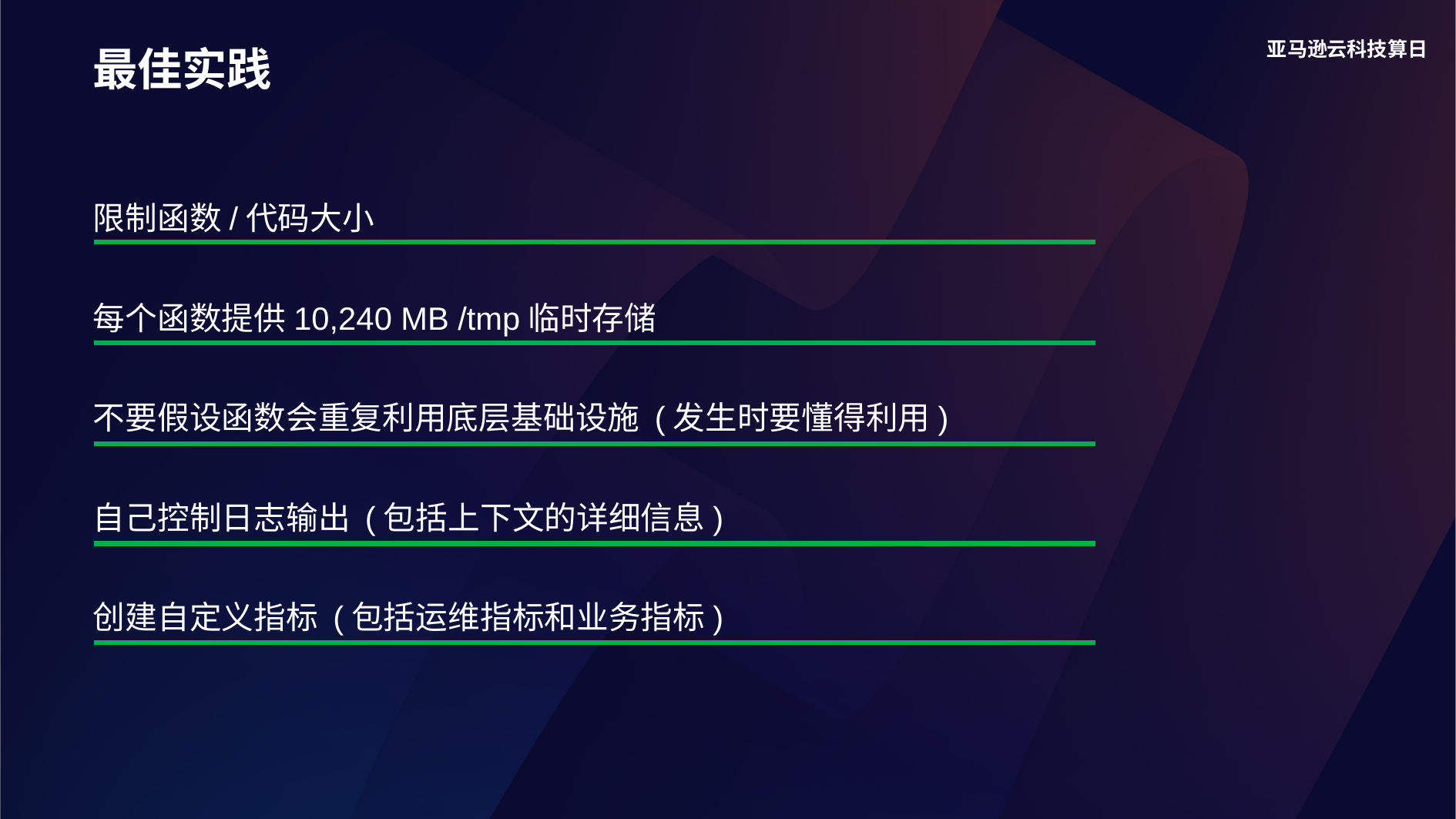

最佳实践
限制函数/代码大小

每个函数提供10,240 MB /tmp临时存储

不要假设函数会重复利用底层基础设施 (发生时要懂得利用)

自己控制日志输出 (包括上下文的详细信息)

创建自定义指标 (包括运维指标和业务指标)